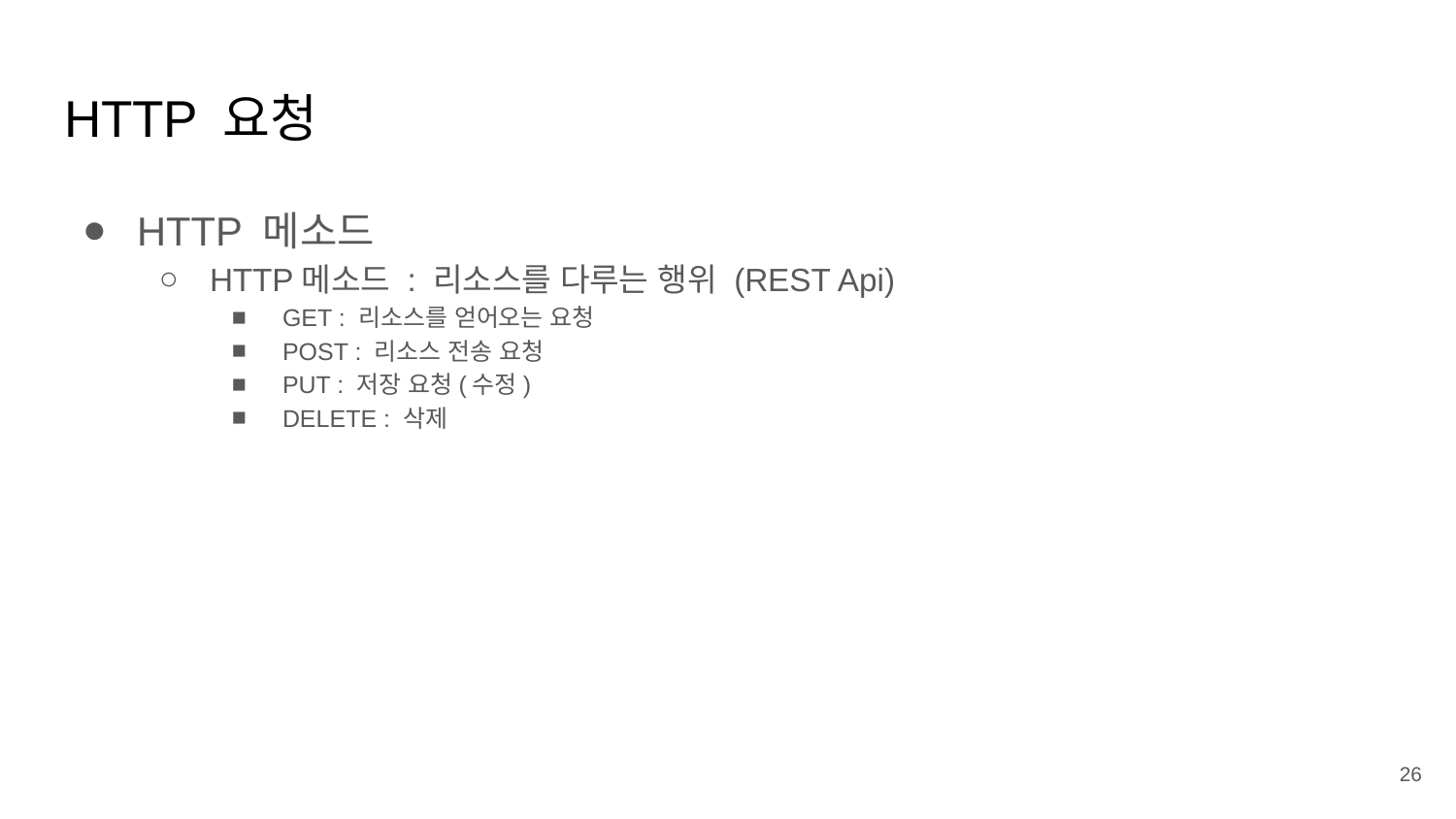

# HTTP 요청
HTTP 메소드
HTTP메소드 : 리소스를 다루는 행위 (REST Api)
GET : 리소스를 얻어오는 요청
POST : 리소스 전송 요청
PUT : 저장 요청(수정)
DELETE : 삭제
26